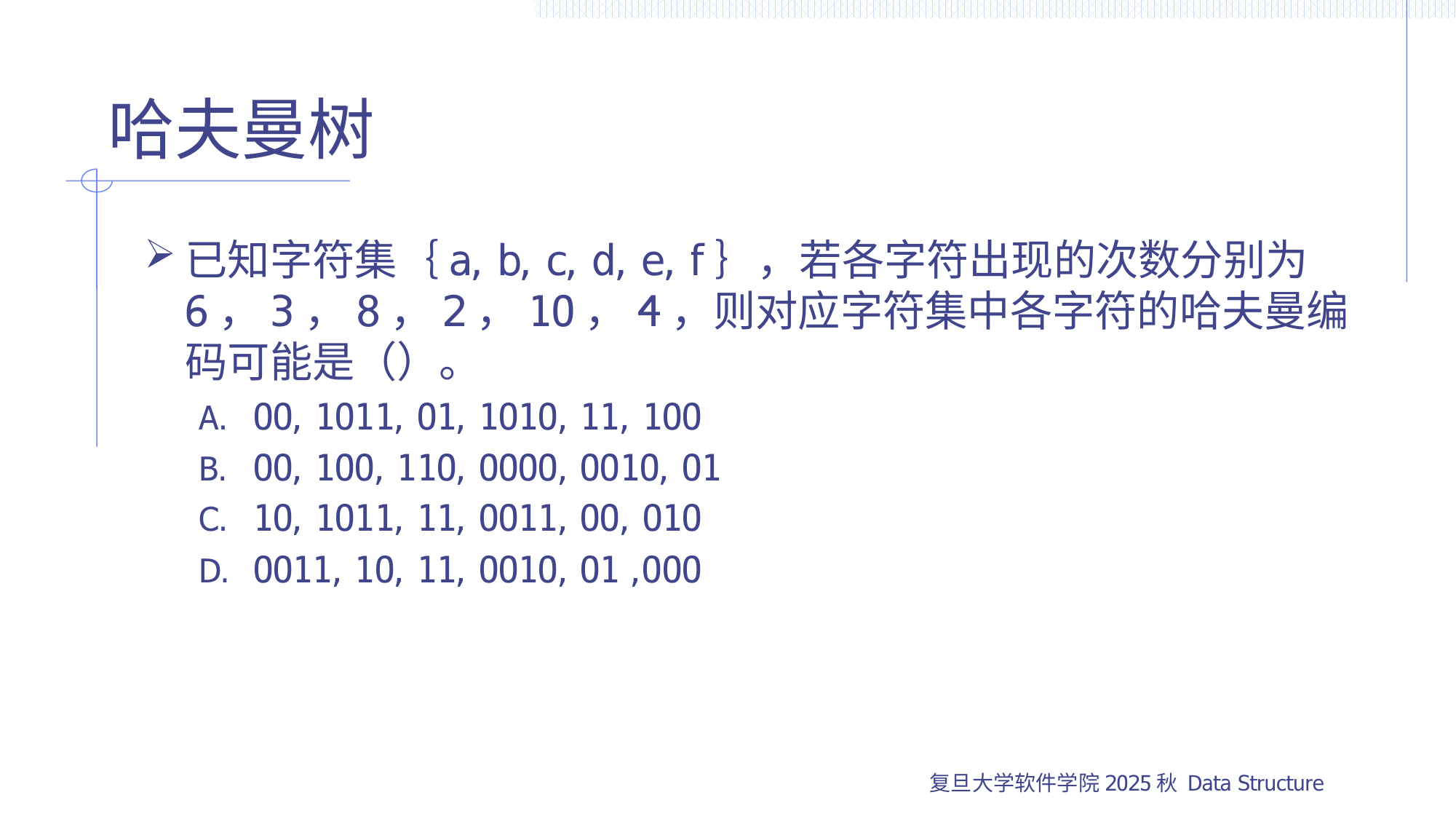

# 哈夫曼树
已知字符集｛a, b, c, d, e, f｝，若各字符出现的次数分别为6，3，8，2，10，4，则对应字符集中各字符的哈夫曼编码可能是（）。
00, 1011, 01, 1010, 11, 100
00, 100, 110, 0000, 0010, 01
10, 1011, 11, 0011, 00, 010
0011, 10, 11, 0010, 01 ,000